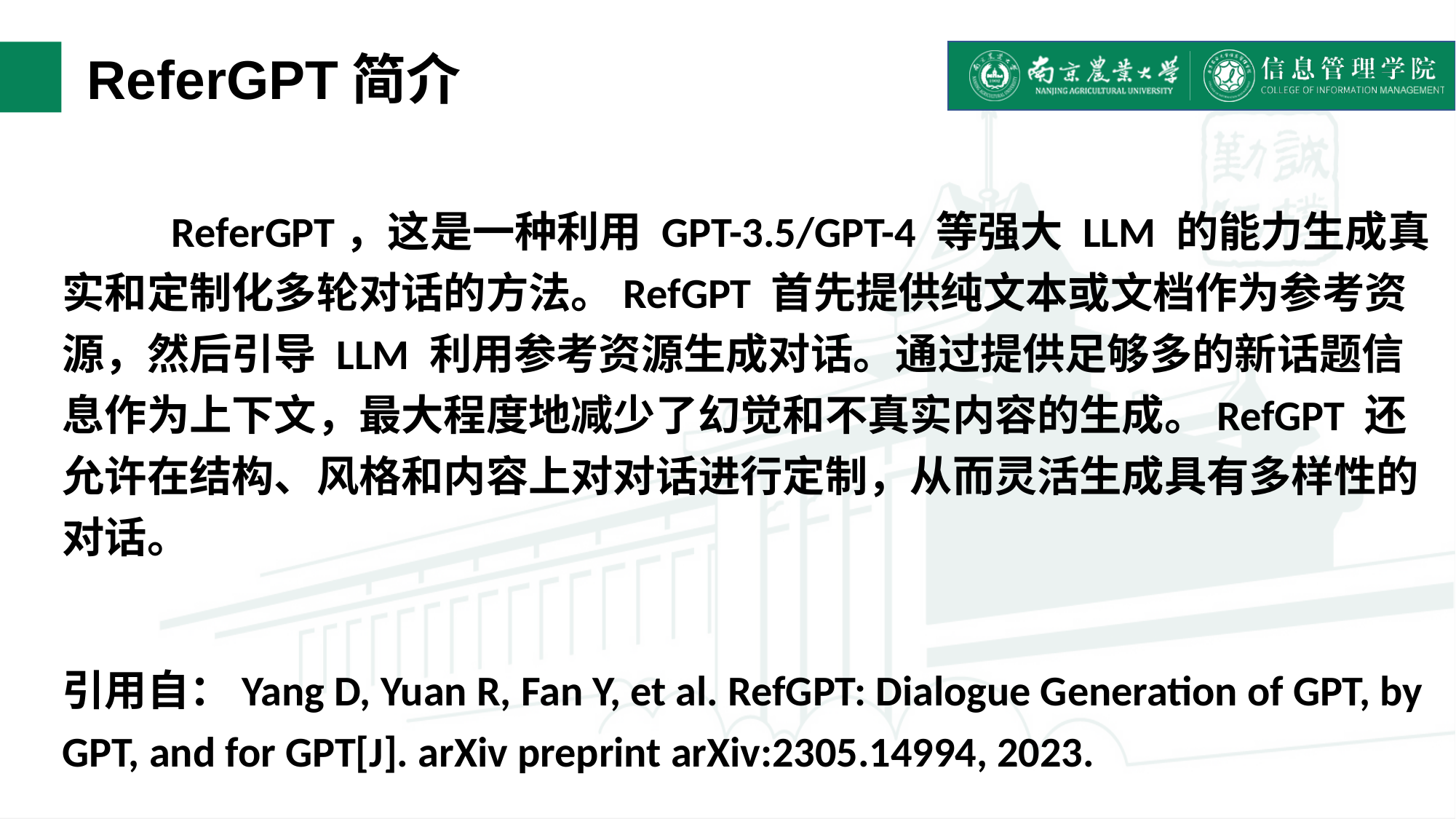

# ReferGPT简介

	ReferGPT，这是一种利用 GPT-3.5/GPT-4 等强大 LLM 的能力生成真实和定制化多轮对话的方法。RefGPT 首先提供纯文本或文档作为参考资源，然后引导 LLM 利用参考资源生成对话。通过提供足够多的新话题信息作为上下文，最大程度地减少了幻觉和不真实内容的生成。RefGPT 还允许在结构、风格和内容上对对话进行定制，从而灵活生成具有多样性的对话。

引用自：Yang D, Yuan R, Fan Y, et al. RefGPT: Dialogue Generation of GPT, by GPT, and for GPT[J]. arXiv preprint arXiv:2305.14994, 2023.